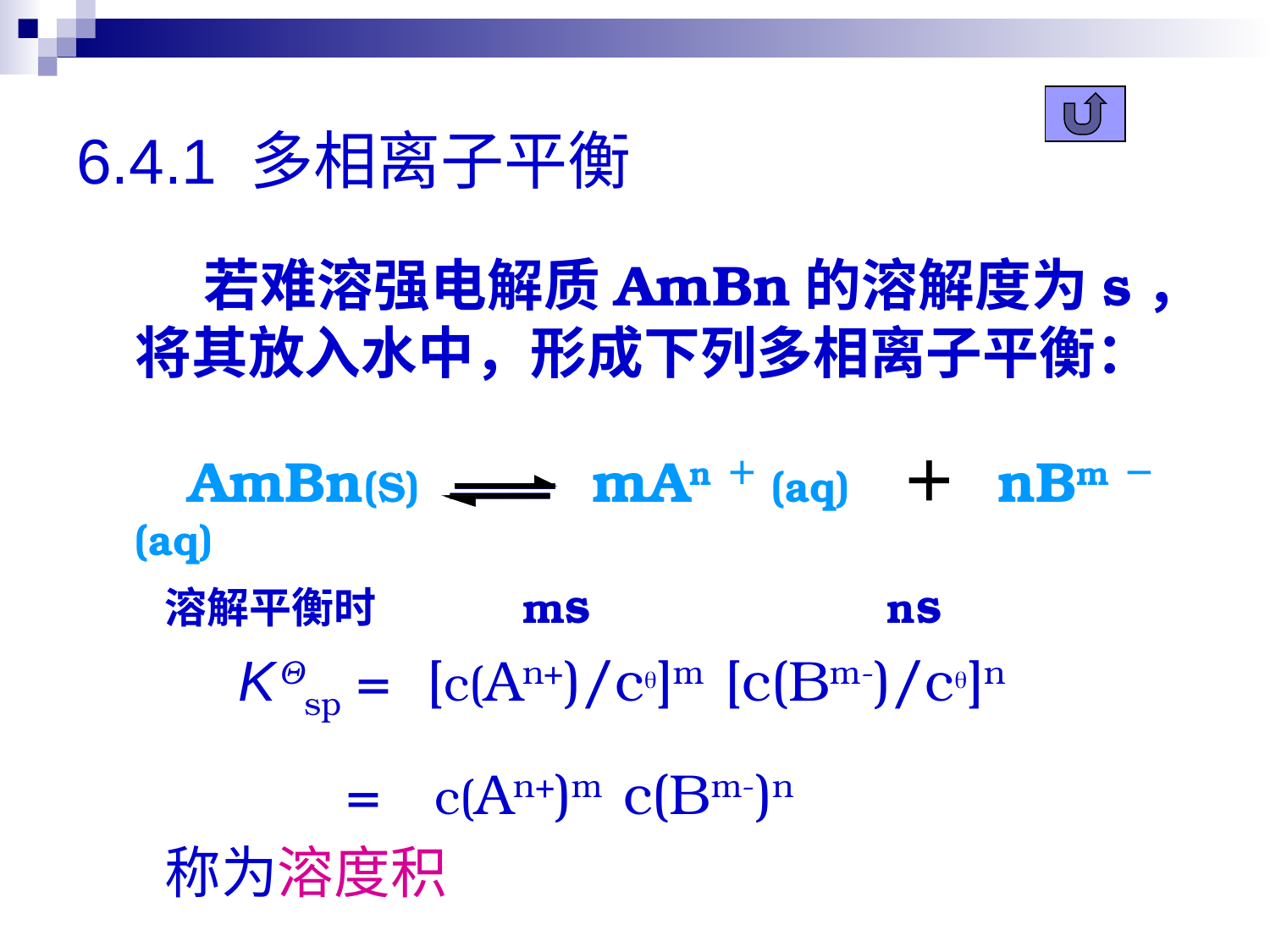

6.4.1 多相离子平衡

         若难溶强电解质AmBn的溶解度为s，将其放入水中，形成下列多相离子平衡：

      AmBn(S)         mAn＋(aq)  ＋  nBm－(aq)
       溶解平衡时            ms                   ns
         KΘsp =  [c(An+)/cθ]m  [c(Bm-)/cθ]n

                         =   c(An+)m  c(Bm-)n
     称为溶度积